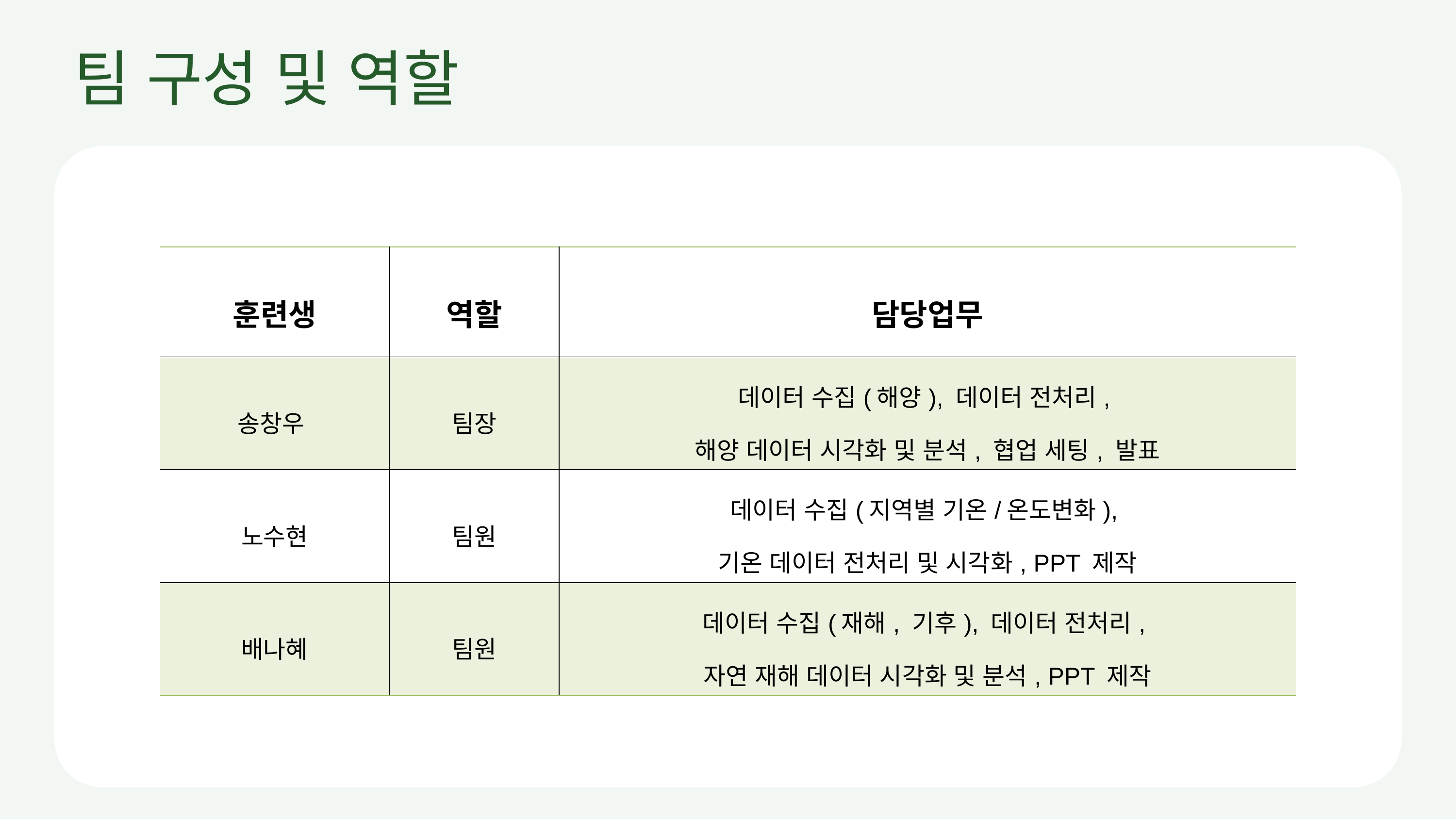

팀 구성 및 역할

| 훈련생 | 역할 | 담당업무 |
| --- | --- | --- |
| 송창우 | 팀장 | 데이터 수집(해양), 데이터 전처리, 해양 데이터 시각화 및 분석, 협업 세팅, 발표 |
| 노수현 | 팀원 | 데이터 수집(지역별 기온/온도변화), 기온 데이터 전처리 및 시각화, PPT 제작 |
| 배나혜 | 팀원 | 데이터 수집(재해, 기후), 데이터 전처리, 자연 재해 데이터 시각화 및 분석, PPT 제작 |